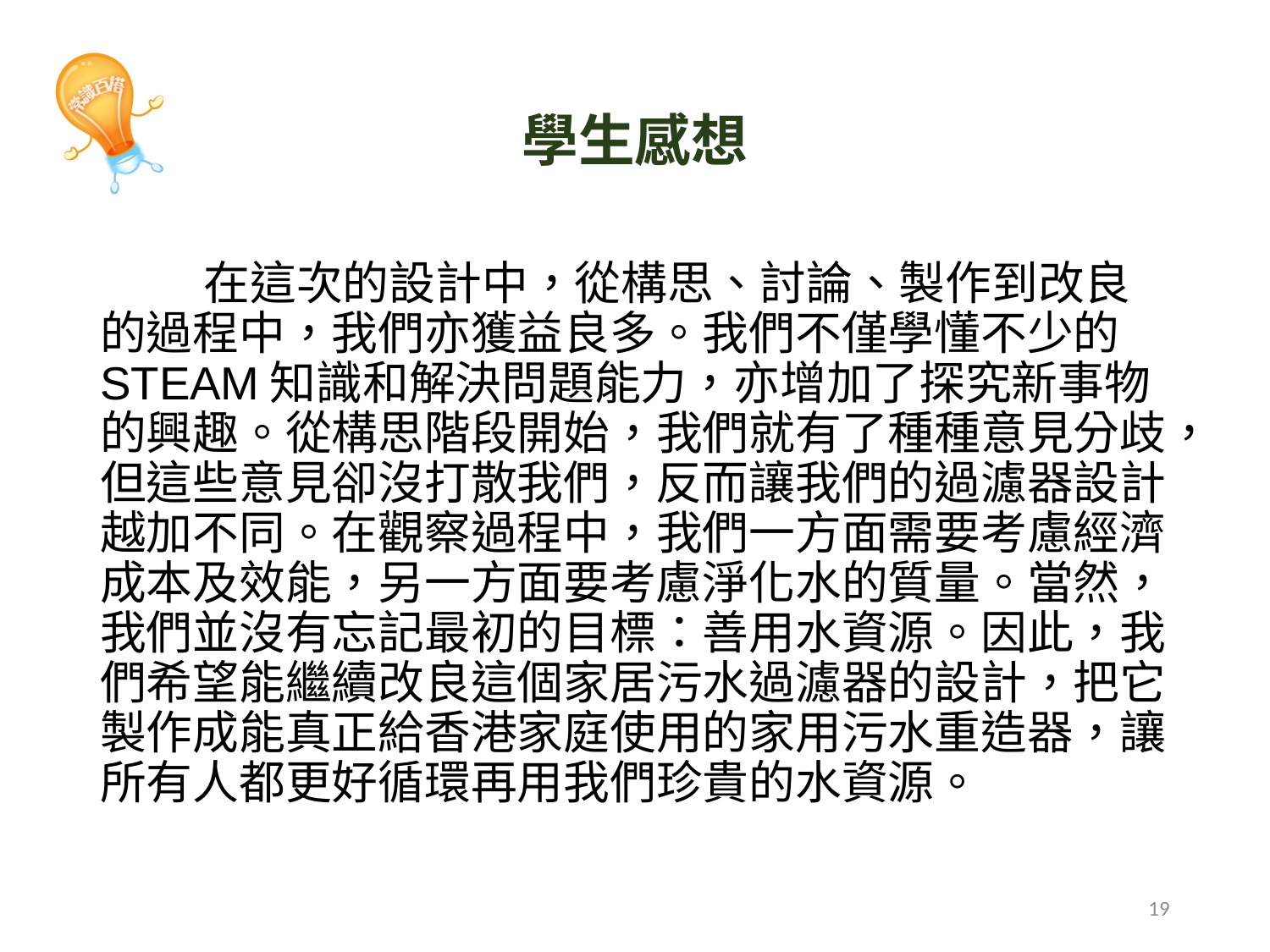

# 學生感想
         在這次的設計中，從構思、討論、製作到改良的過程中，我們亦獲益良多。我們不僅學懂不少的STEAM知識和解決問題能力，亦增加了探究新事物的興趣。從構思階段開始，我們就有了種種意見分歧，但這些意見卻沒打散我們，反而讓我們的過濾器設計越加不同。在觀察過程中，我們一方面需要考慮經濟成本及效能，另一方面要考慮淨化水的質量。當然，我們並沒有忘記最初的目標：善用水資源。因此，我們希望能繼續改良這個家居污水過濾器的設計，把它製作成能真正給香港家庭使用的家用污水重造器，讓所有人都更好循環再用我們珍貴的水資源。

19